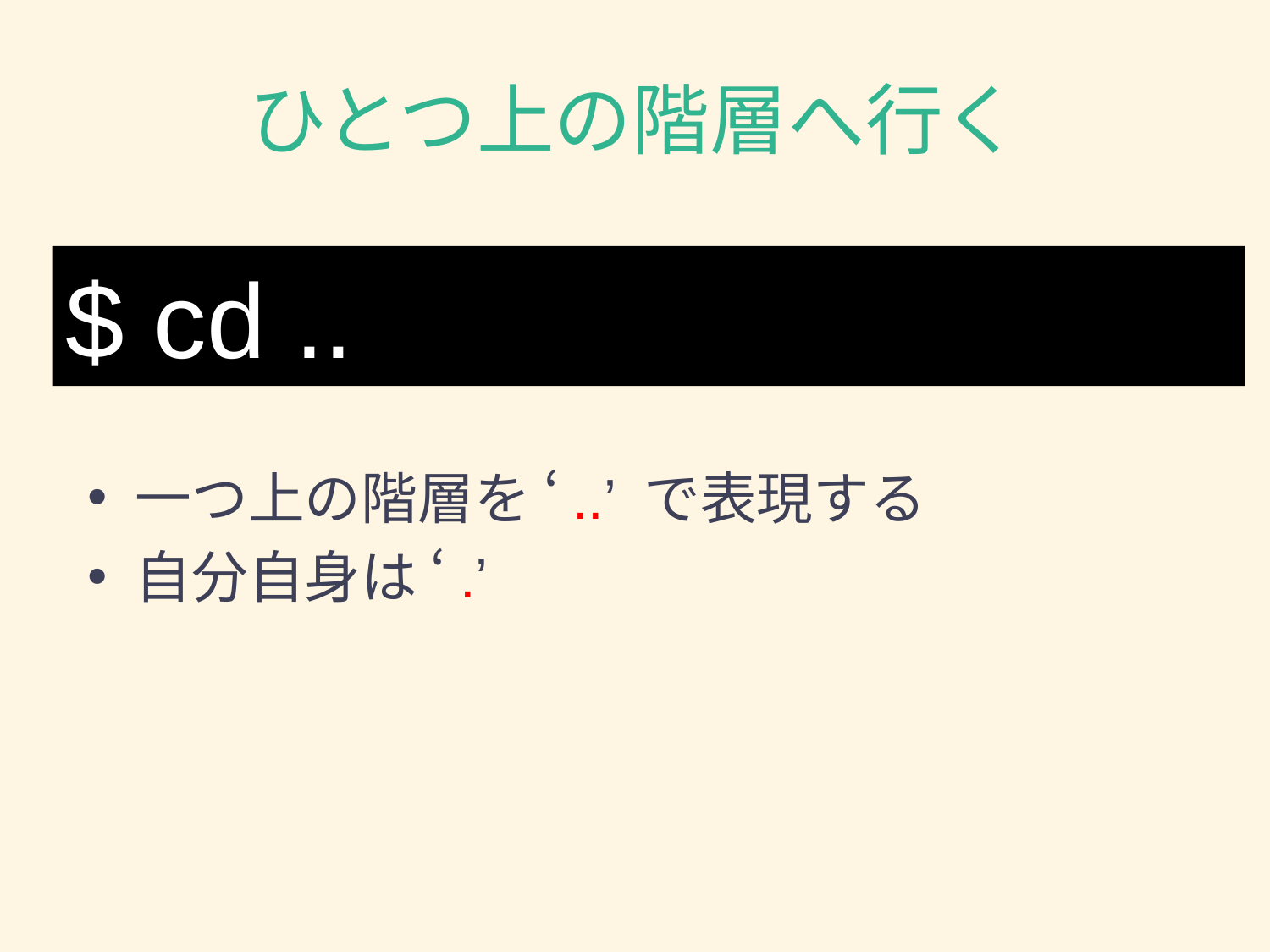

# ひとつ上の階層へ行く
$ cd ..
一つ上の階層を ‘..’ で表現する
自分自身は ‘.’